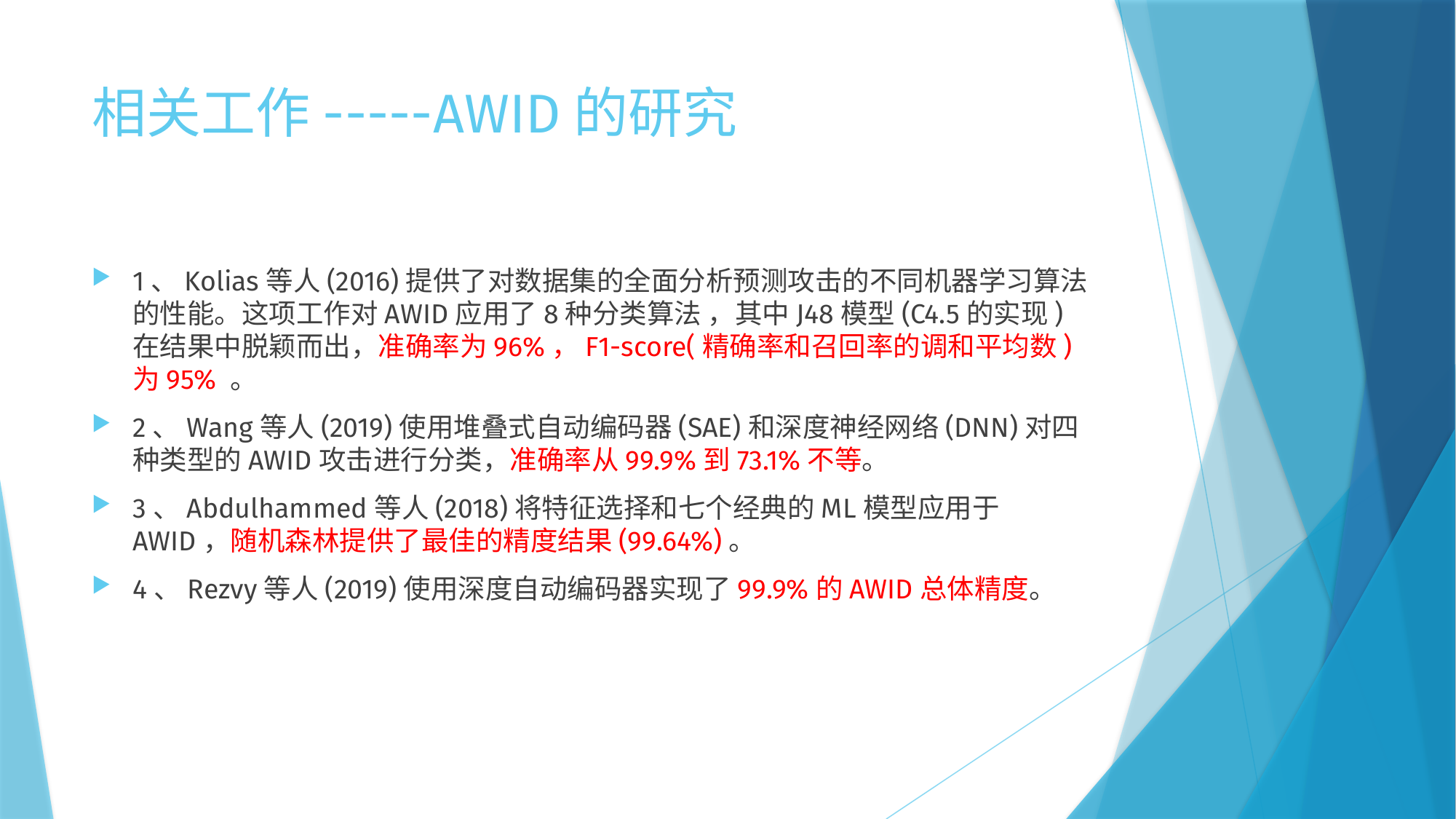

# 相关工作-----AWID的研究
1、Kolias等人(2016)提供了对数据集的全面分析预测攻击的不同机器学习算法的性能。这项工作对AWID应用了8种分类算法 ，其中J48模型(C4.5的实现)在结果中脱颖而出，准确率为96%，F1-score(精确率和召回率的调和平均数)为95% 。
2、Wang等人(2019)使用堆叠式自动编码器(SAE)和深度神经网络(DNN)对四种类型的AWID攻击进行分类，准确率从99.9%到73.1%不等。
3、Abdulhammed等人(2018)将特征选择和七个经典的ML模型应用于AWID，随机森林提供了最佳的精度结果(99.64%)。
4、Rezvy等人(2019)使用深度自动编码器实现了99.9%的AWID总体精度。